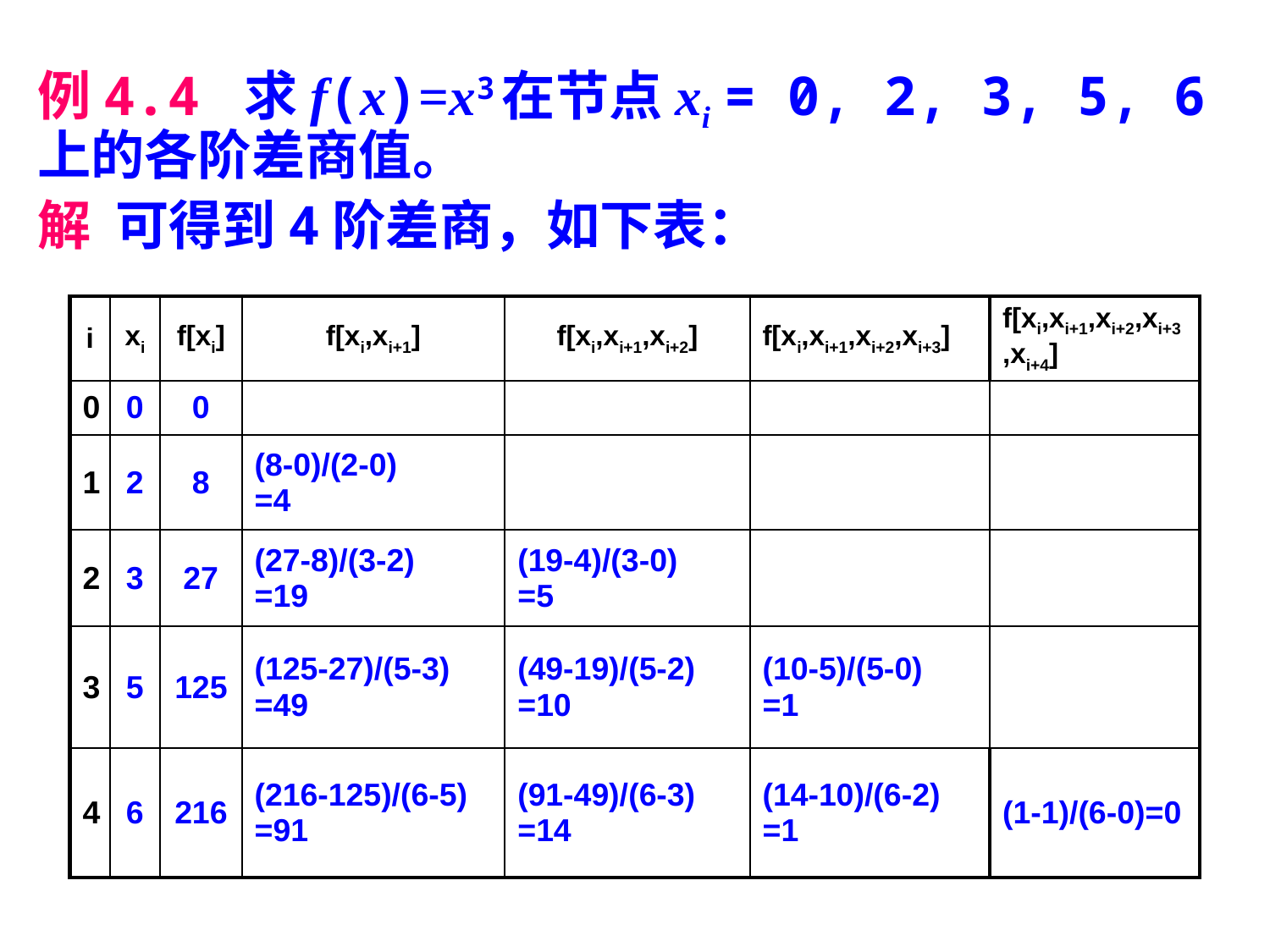

例4.4 求f(x)=x3在节点xi = 0, 2, 3, 5, 6上的各阶差商值。
解  可得到4阶差商，如下表：
| i | xi | f[xi] | f[xi,xi+1] | f[xi,xi+1,xi+2] | f[xi,xi+1,xi+2,xi+3] | f[xi,xi+1,xi+2,xi+3,xi+4] |
| --- | --- | --- | --- | --- | --- | --- |
| 0 | 0 | 0 |  |  |  |  |
| 1 | 2 | 8 | (8-0)/(2-0) =4 |  |  |  |
| 2 | 3 | 27 | (27-8)/(3-2) =19 | (19-4)/(3-0) =5 |  |  |
| 3 | 5 | 125 | (125-27)/(5-3) =49 | (49-19)/(5-2) =10 | (10-5)/(5-0) =1 |  |
| 4 | 6 | 216 | (216-125)/(6-5) =91 | (91-49)/(6-3) =14 | (14-10)/(6-2) =1 | (1-1)/(6-0)=0 |